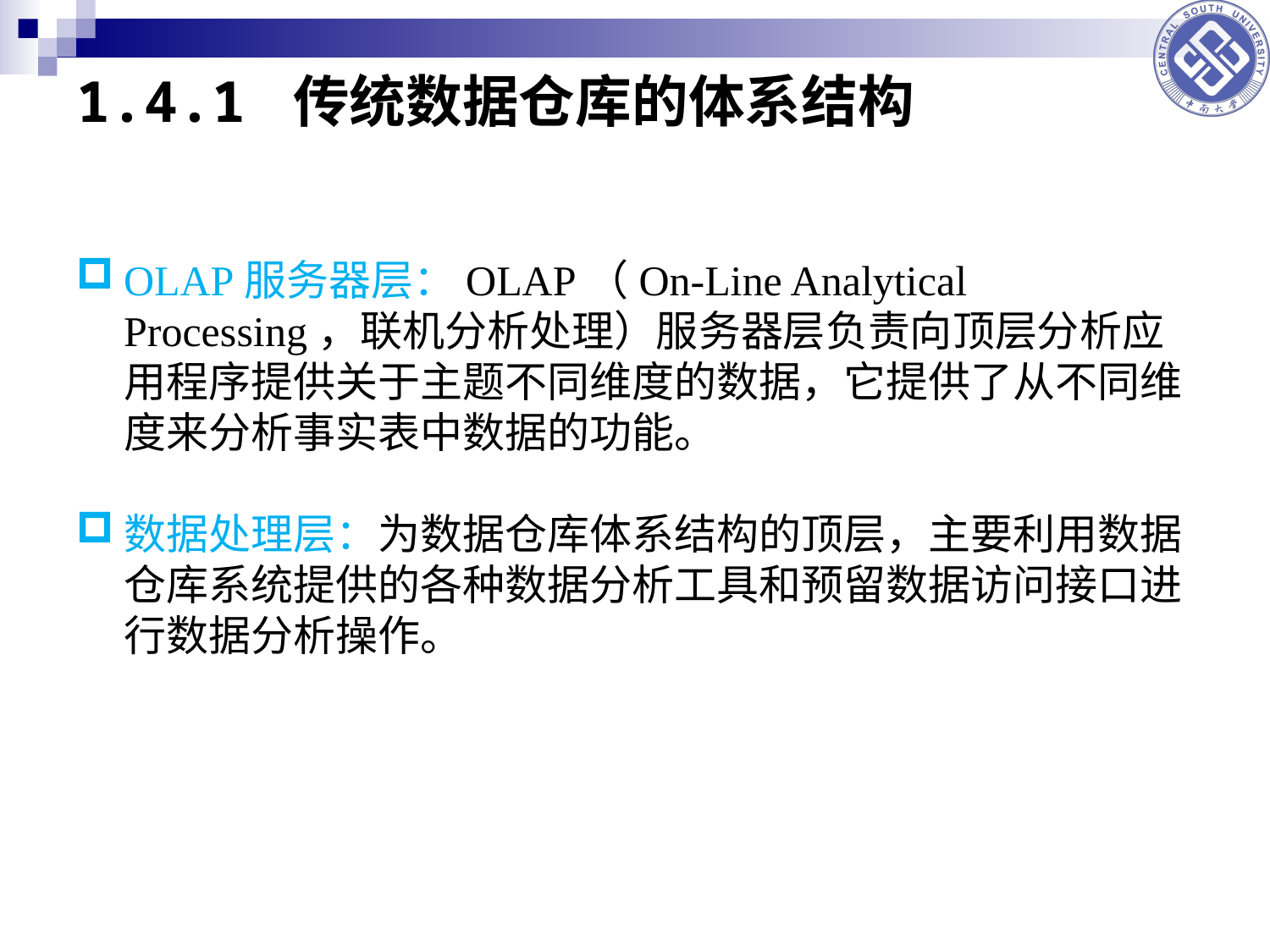

# 1.4.1 传统数据仓库的体系结构
OLAP服务器层：OLAP（On-Line Analytical Processing，联机分析处理）服务器层负责向顶层分析应用程序提供关于主题不同维度的数据，它提供了从不同维度来分析事实表中数据的功能。

数据处理层：为数据仓库体系结构的顶层，主要利用数据仓库系统提供的各种数据分析工具和预留数据访问接口进行数据分析操作。